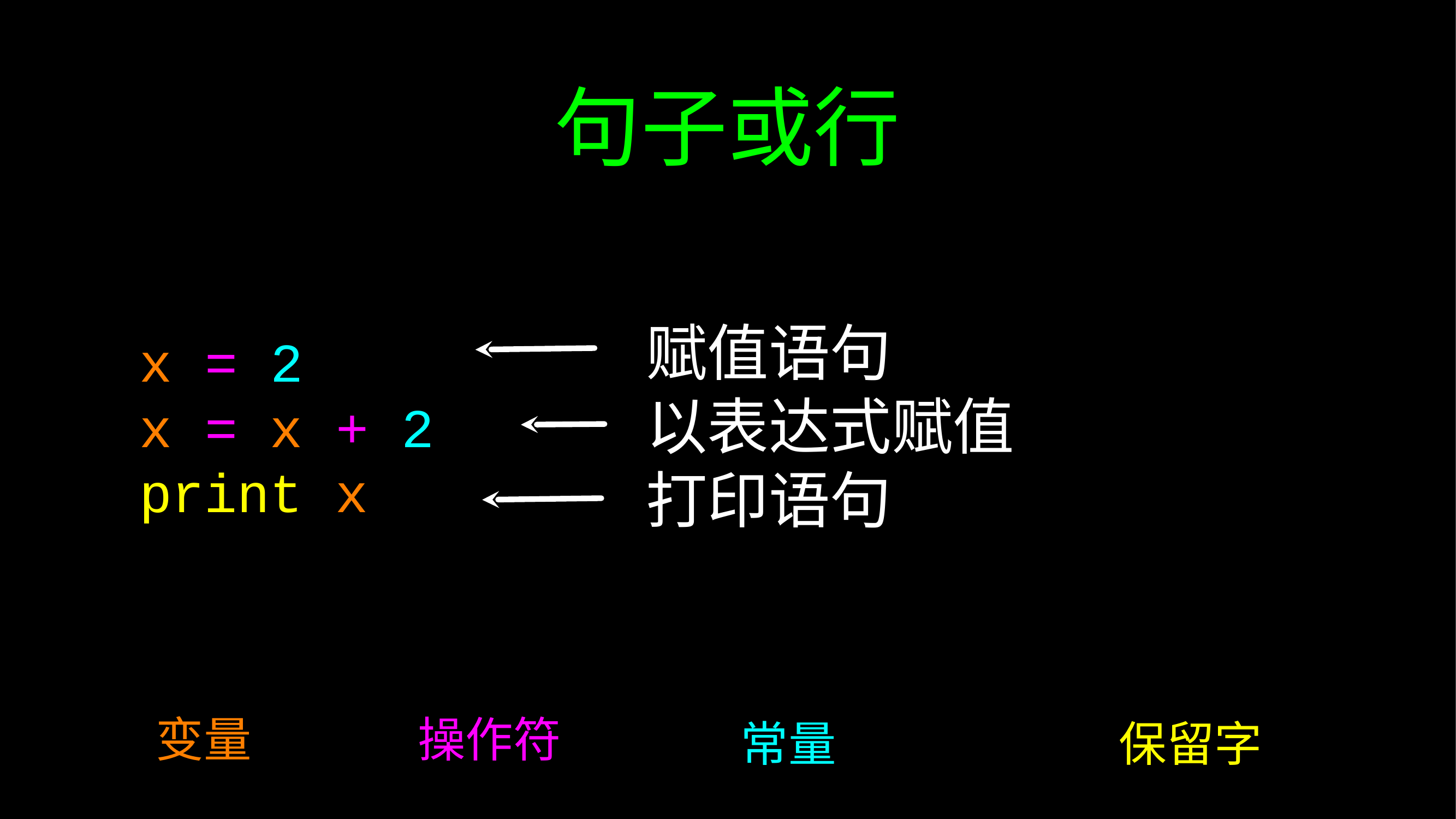

# 句子或行
赋值语句
以表达式赋值
打印语句
x = 2
x = x + 2
print x
变量
操作符
常量
保留字